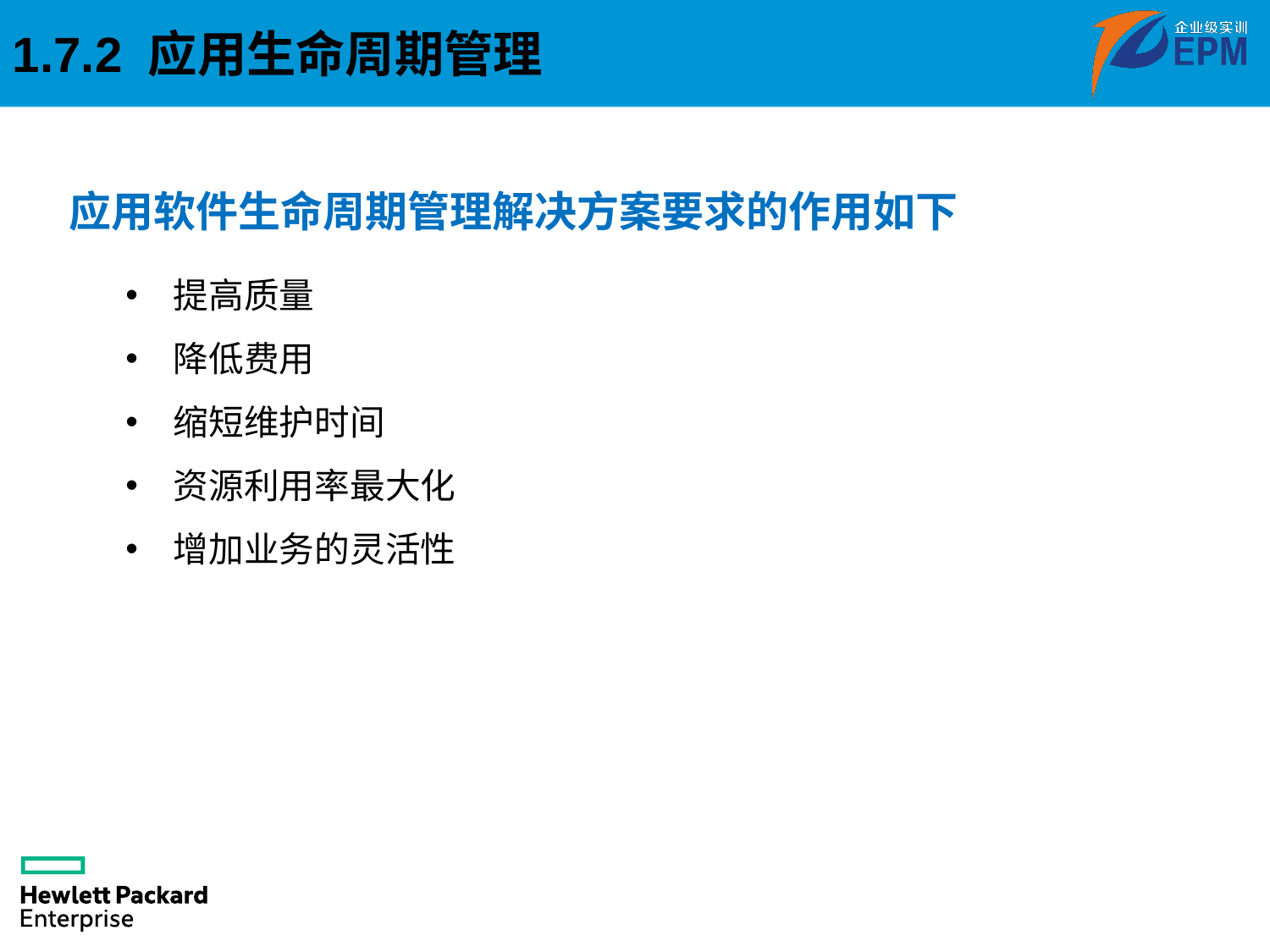

1.7.2 应用生命周期管理
应用软件生命周期管理解决方案要求的作用如下
提高质量
降低费用
缩短维护时间
资源利用率最大化
增加业务的灵活性